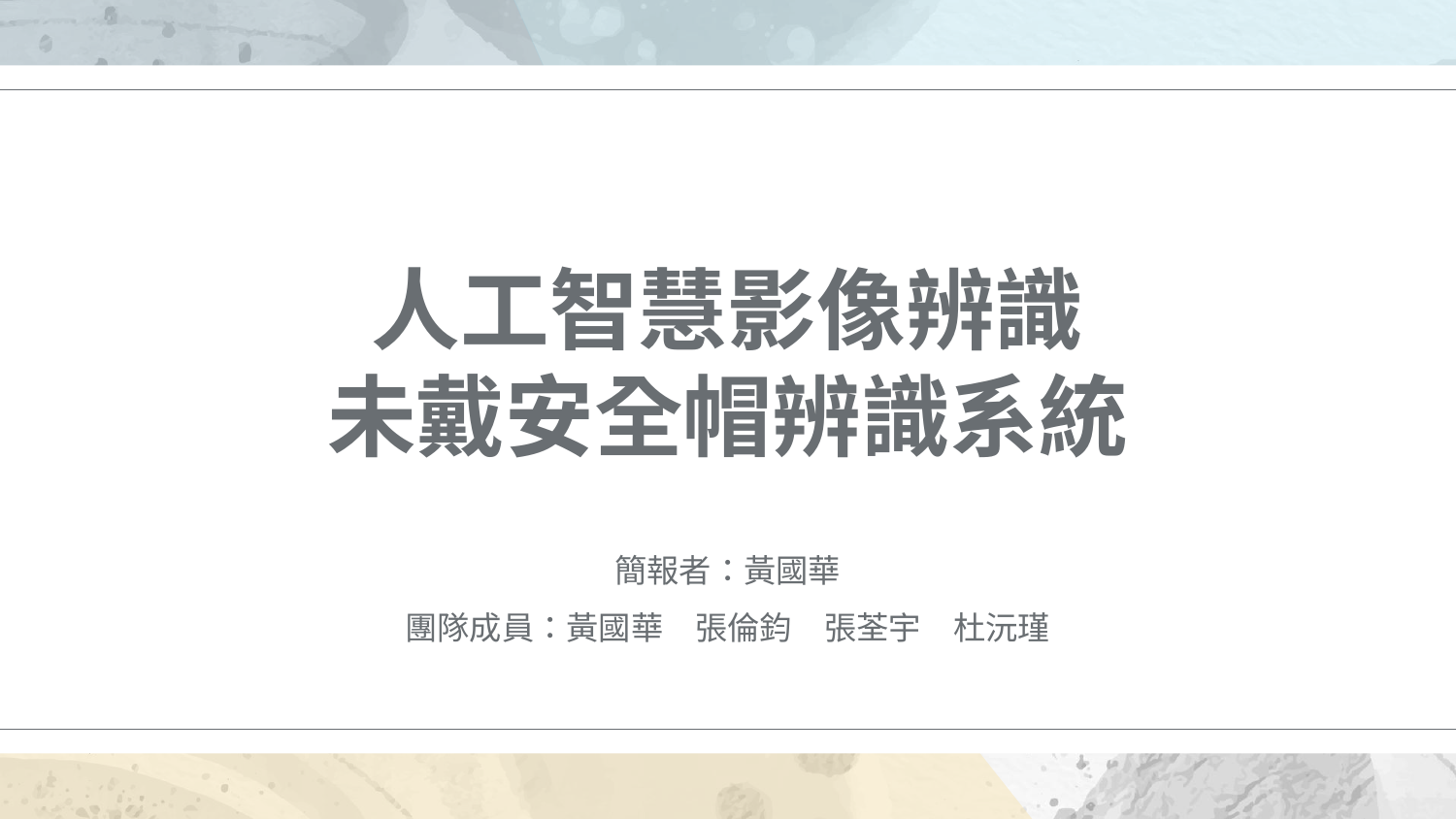

# 人工智慧影像辨識 未戴安全帽辨識系統
簡報者：黃國華
團隊成員：黃國華　張倫鈞　張荃宇　杜沅瑾